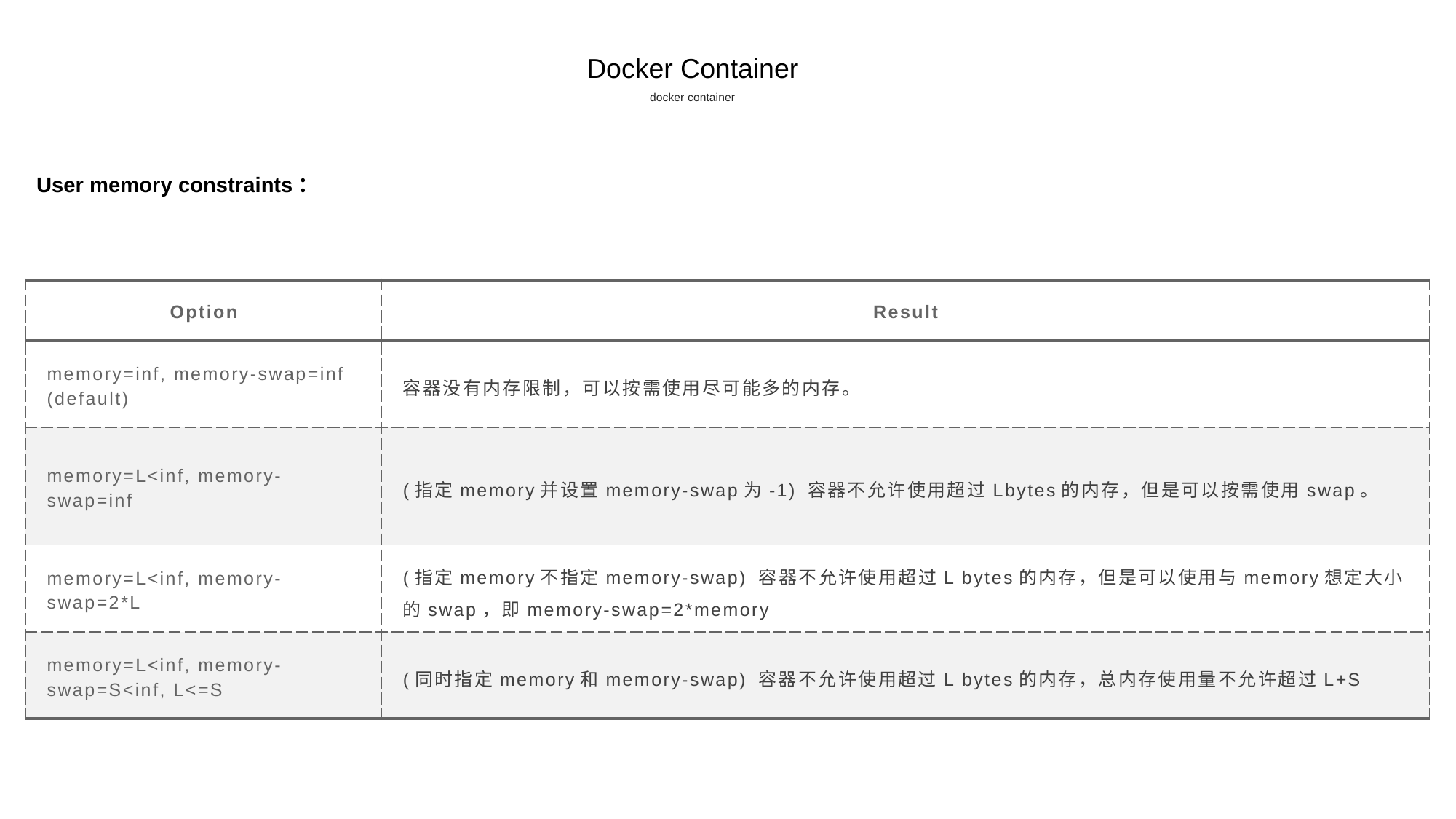

Docker Container

docker container
User memory constraints：
| Option | Result |
| --- | --- |
| memory=inf, memory-swap=inf (default) | 容器没有内存限制，可以按需使用尽可能多的内存。 |
| memory=L<inf, memory-swap=inf | (指定memory并设置memory-swap为-1) 容器不允许使用超过Lbytes的内存，但是可以按需使用swap。 |
| memory=L<inf, memory-swap=2\*L | (指定memory不指定memory-swap) 容器不允许使用超过L bytes的内存，但是可以使用与memory想定大小的swap，即memory-swap=2\*memory |
| memory=L<inf, memory-swap=S<inf, L<=S | (同时指定memory和memory-swap) 容器不允许使用超过L bytes的内存，总内存使用量不允许超过L+S |